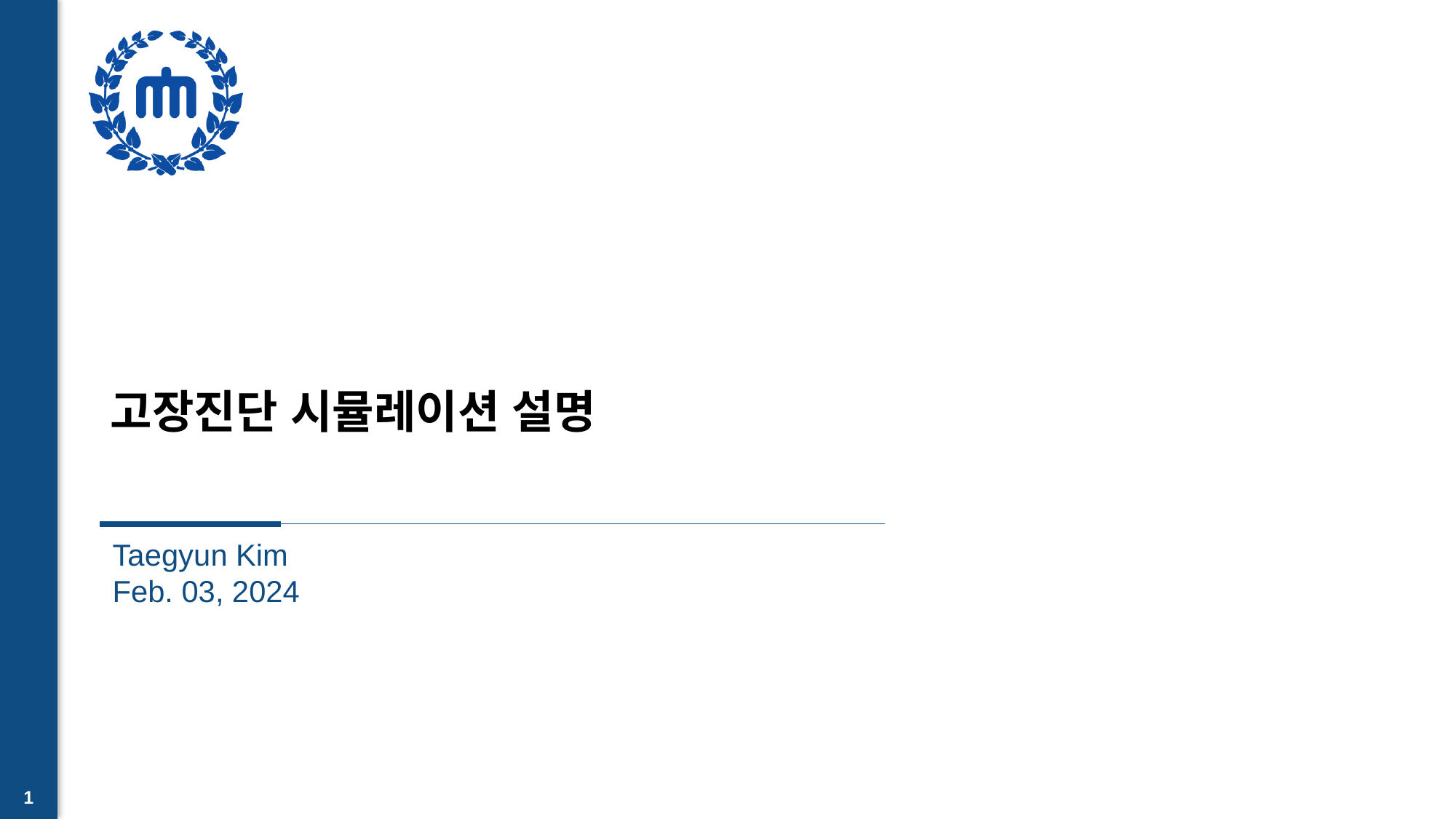

#
고장진단 시뮬레이션 설명
Taegyun Kim
Feb. 03, 2024
1